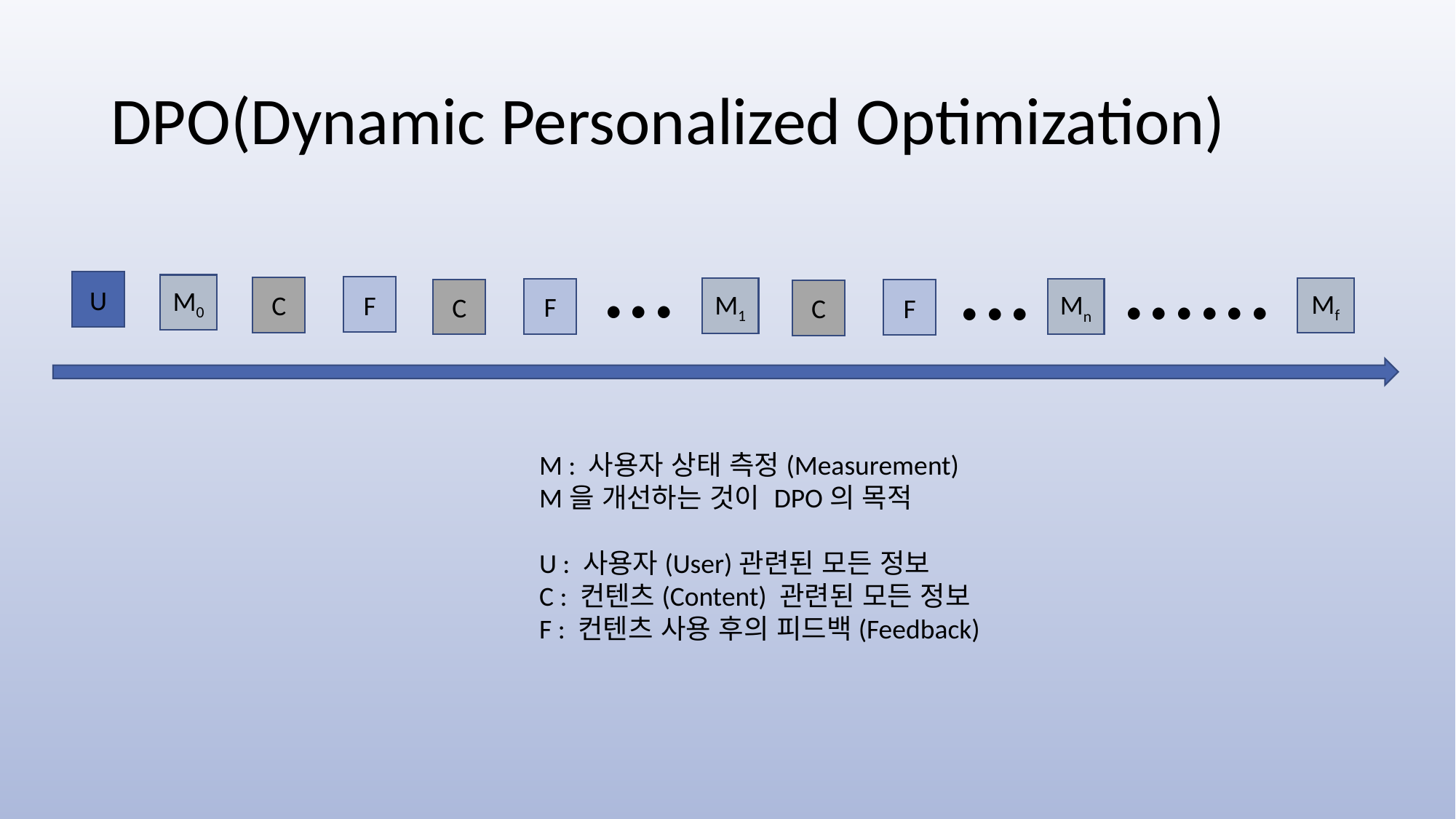

# DPO(Dynamic Personalized Optimization)
...
......
...
U
M0
F
C
Mf
M1
Mn
F
C
F
C

M : 사용자 상태 측정(Measurement)
M을 개선하는 것이 DPO의 목적

U : 사용자(User)관련된 모든 정보
C : 컨텐츠(Content) 관련된 모든 정보
F : 컨텐츠 사용 후의 피드백(Feedback)